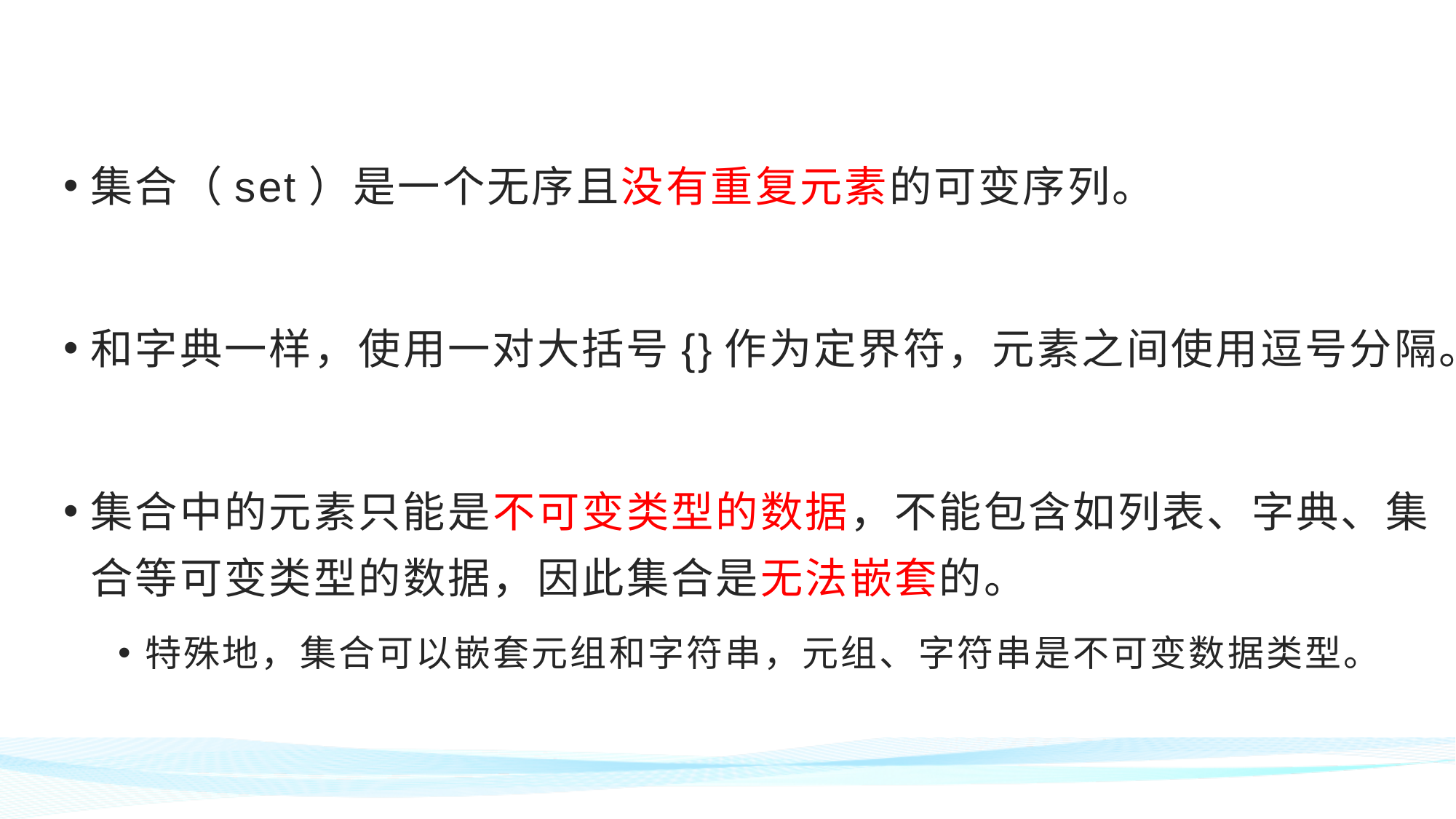

集合（set）是一个无序且没有重复元素的可变序列。

和字典一样，使用一对大括号{}作为定界符，元素之间使用逗号分隔。

集合中的元素只能是不可变类型的数据，不能包含如列表、字典、集合等可变类型的数据，因此集合是无法嵌套的。
特殊地，集合可以嵌套元组和字符串，元组、字符串是不可变数据类型。
59